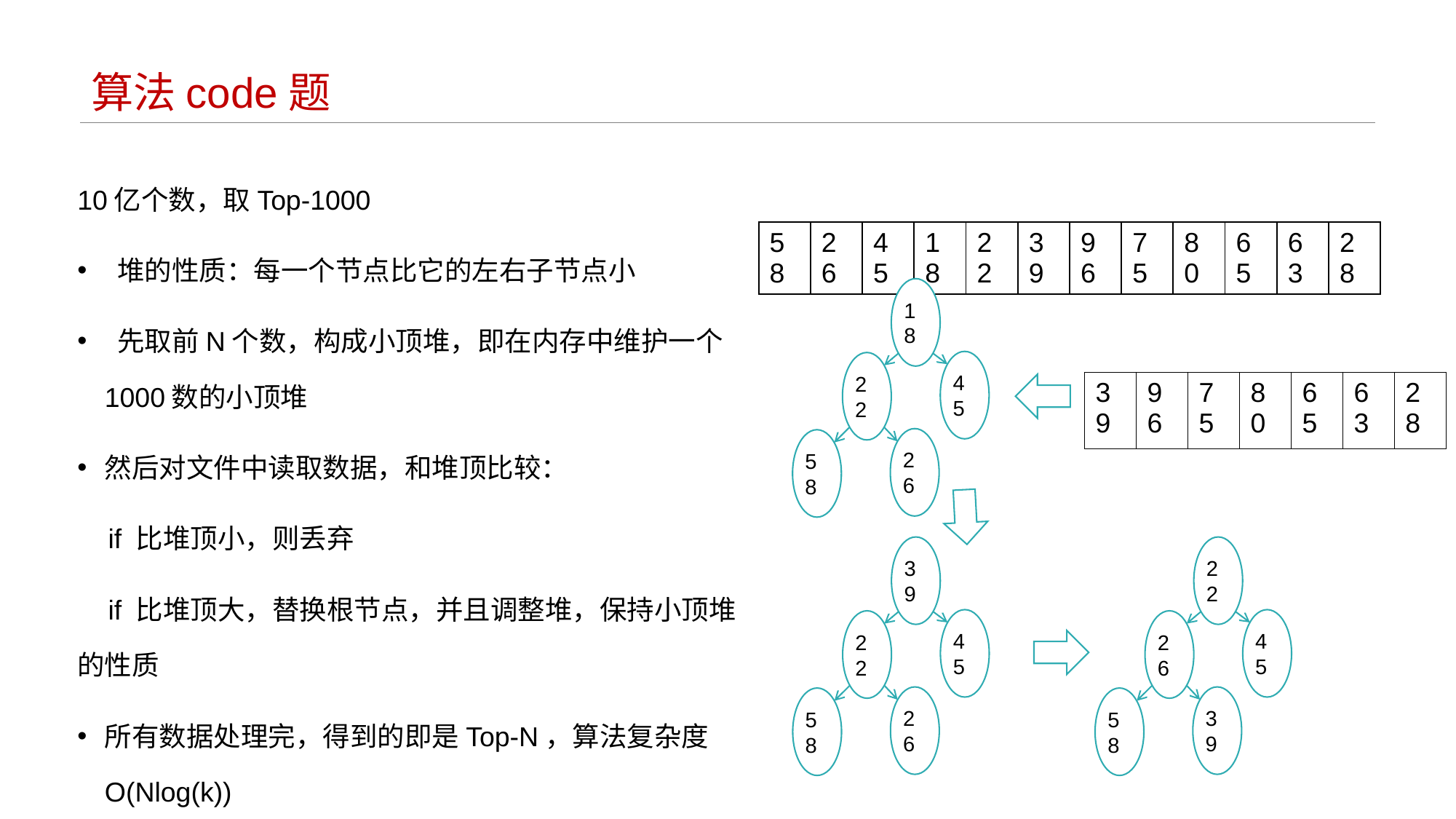

# 算法code题
10亿个数，取Top-1000
 堆的性质：每一个节点比它的左右子节点小
 先取前N个数，构成小顶堆，即在内存中维护一个1000数的小顶堆
然后对文件中读取数据，和堆顶比较：
    if 比堆顶小，则丢弃
    if 比堆顶大，替换根节点，并且调整堆，保持小顶堆的性质
所有数据处理完，得到的即是Top-N，算法复杂度O(Nlog(k))
| 58 | 26 | 45 | 18 | 22 | 39 | 96 | 75 | 80 | 65 | 63 | 28 |
| --- | --- | --- | --- | --- | --- | --- | --- | --- | --- | --- | --- |
18
45
22

| 39 | 96 | 75 | 80 | 65 | 63 | 28 |
| --- | --- | --- | --- | --- | --- | --- |
26
58

39
22

45
45
22
26
26
39
58
58